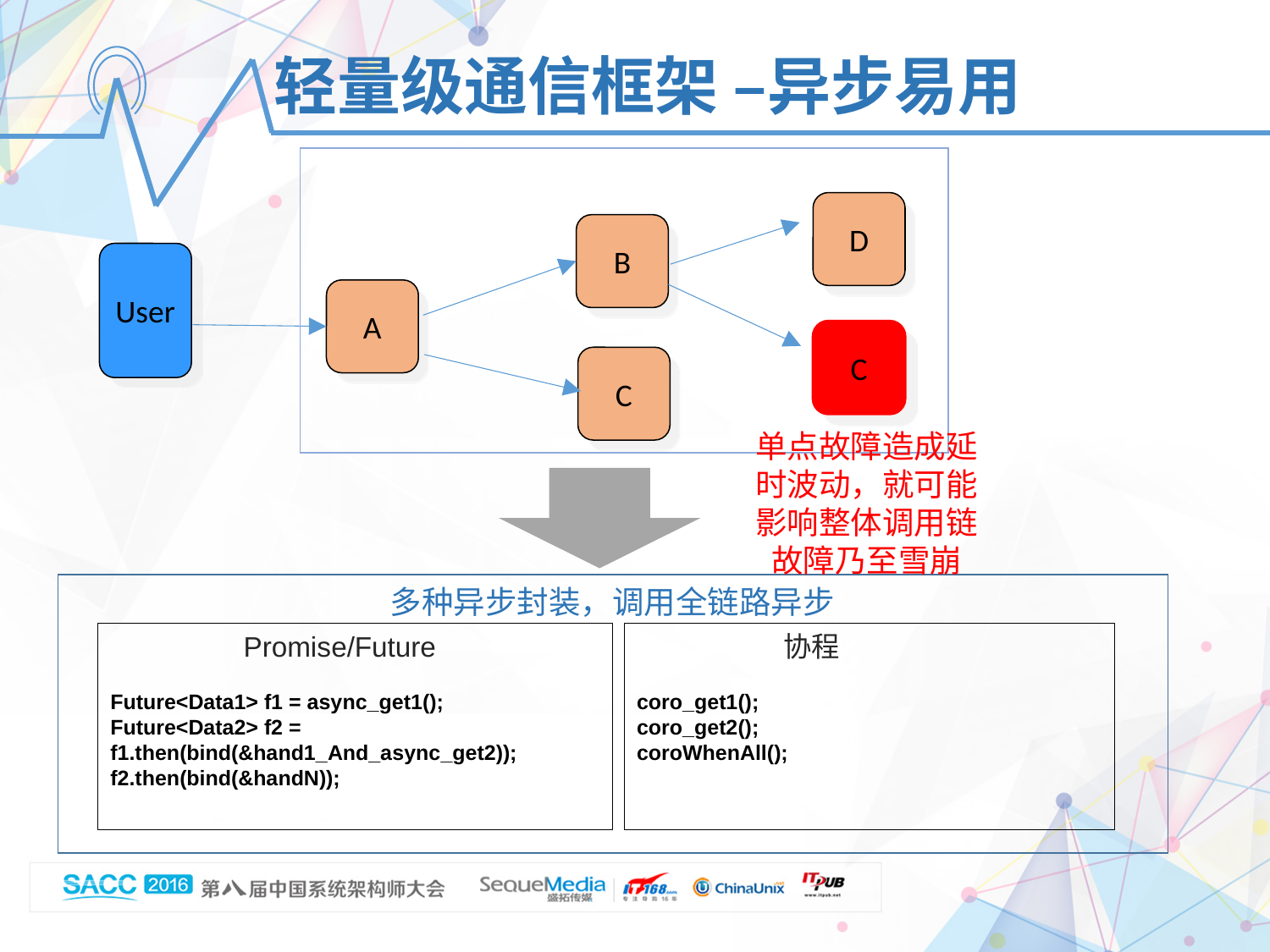

轻量级通信框架 –异步易用

D
B
User
A
C
C

单点故障造成延时波动，就可能影响整体调用链故障乃至雪崩

多种异步封装，调用全链路异步
                 Promise/Future

Future<Data1> f1 = async_get1();
Future<Data2> f2 = f1.then(bind(&hand1_And_async_get2));
f2.then(bind(&handN));

                      协程

coro_get1();
coro_get2();
coroWhenAll();